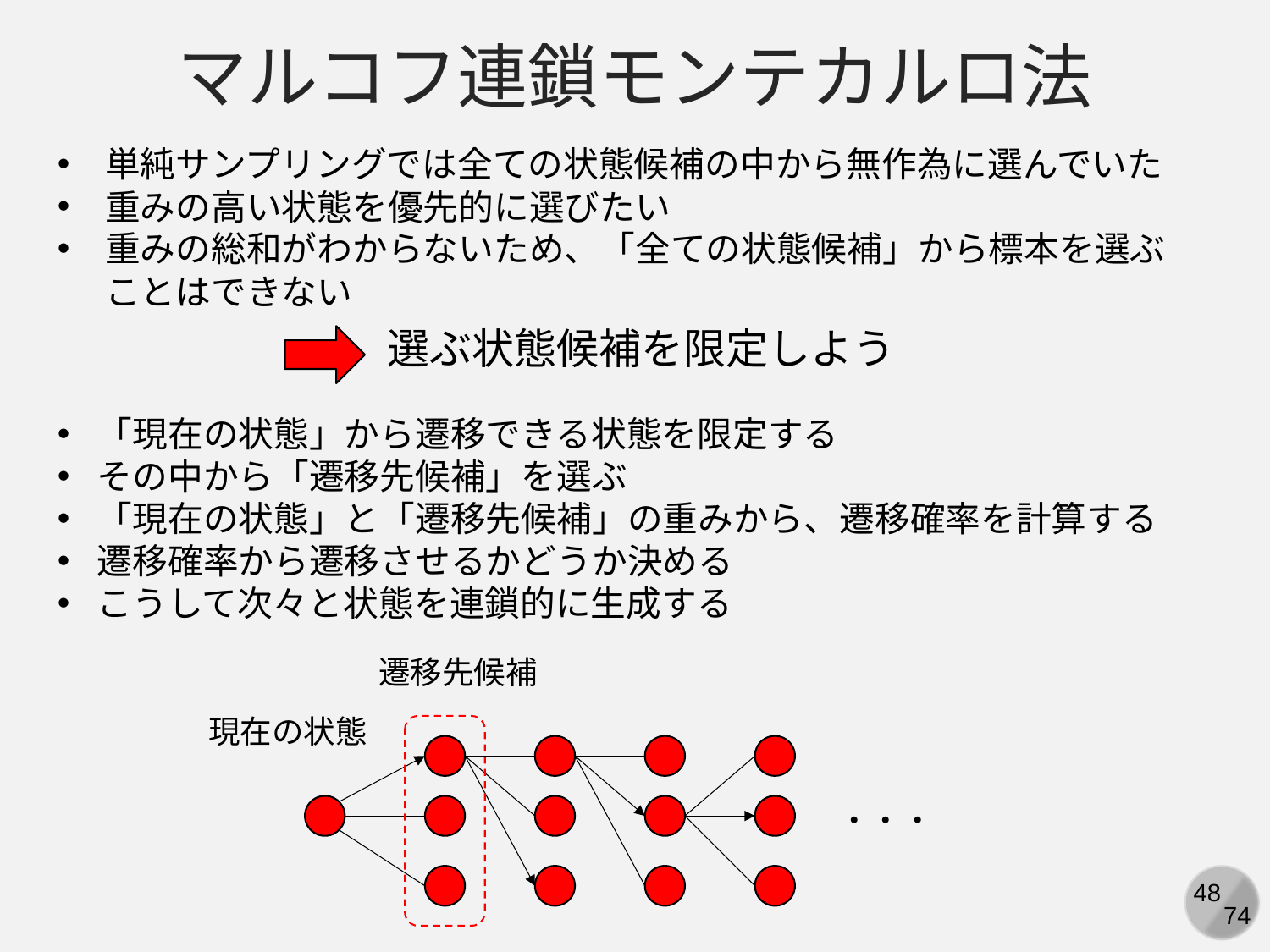

マルコフ連鎖モンテカルロ法
単純サンプリングでは全ての状態候補の中から無作為に選んでいた
重みの高い状態を優先的に選びたい
重みの総和がわからないため、「全ての状態候補」から標本を選ぶことはできない
選ぶ状態候補を限定しよう

「現在の状態」から遷移できる状態を限定する
その中から「遷移先候補」を選ぶ
「現在の状態」と「遷移先候補」の重みから、遷移確率を計算する
遷移確率から遷移させるかどうか決める
こうして次々と状態を連鎖的に生成する
遷移先候補
現在の状態

・・・